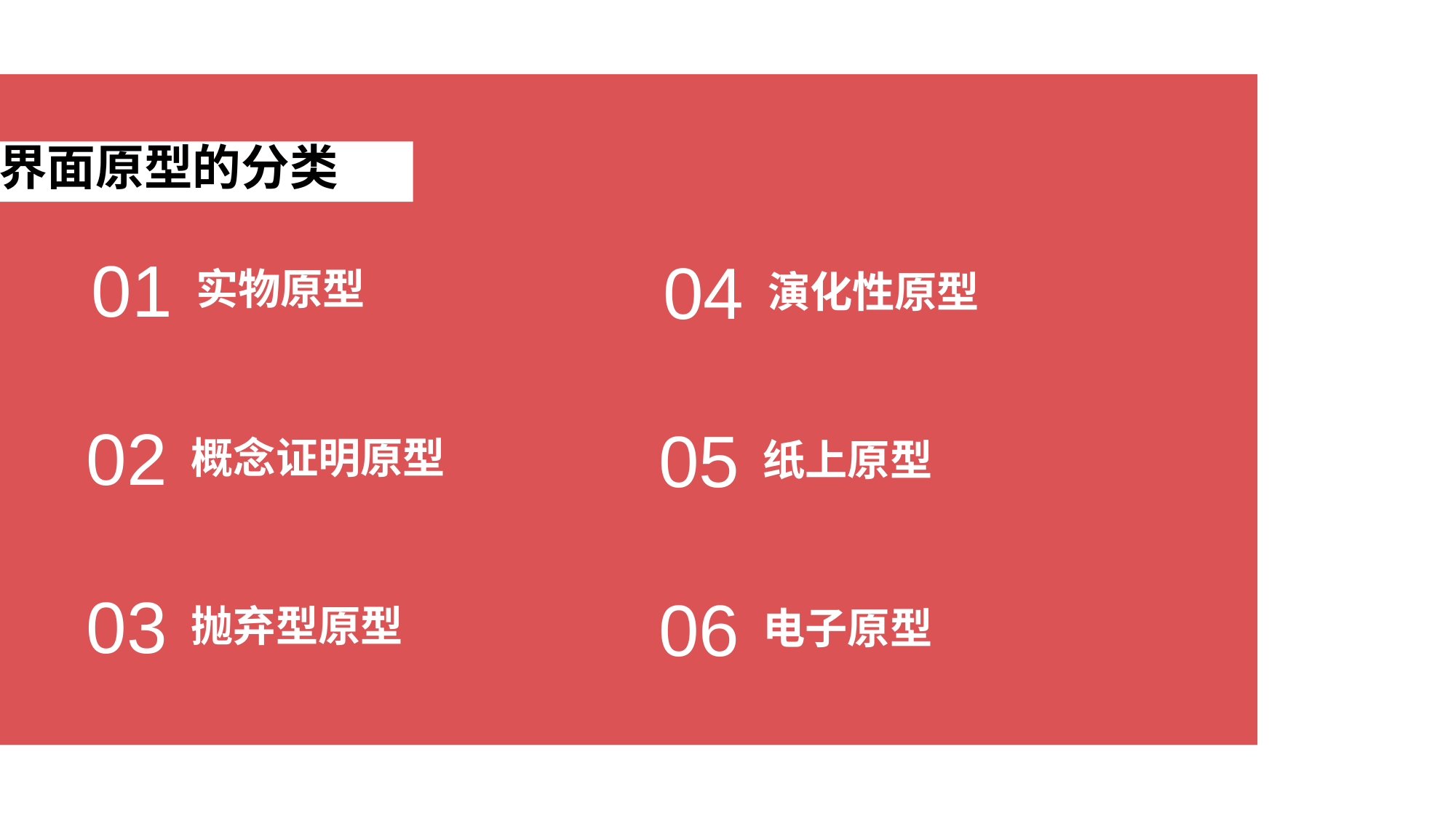

界面原型的分类

01
04
实物原型
演化性原型
02
05
概念证明原型
纸上原型
03
06
抛弃型原型
电子原型